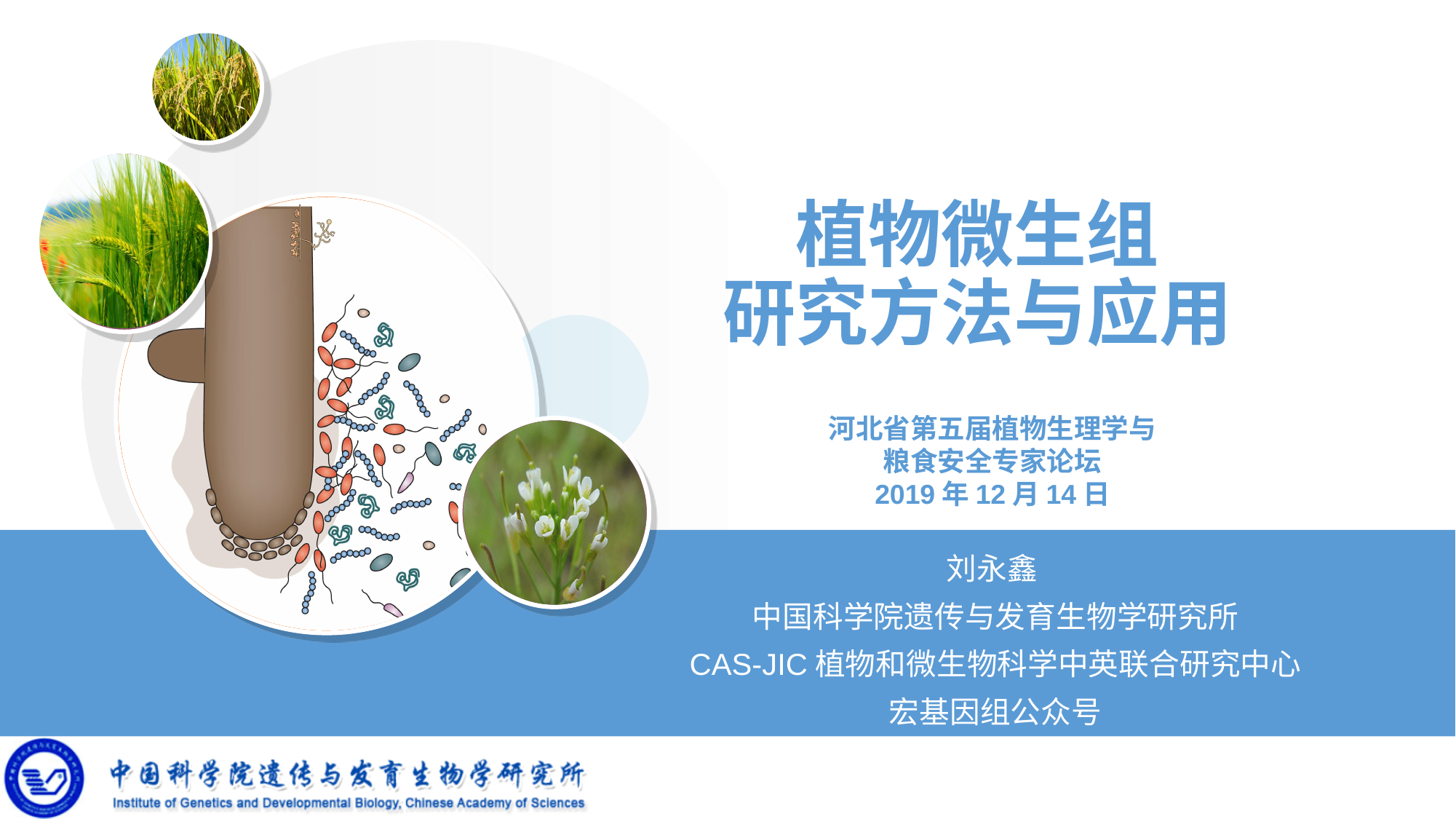

# 植物微生组 研究方法与应用
河北省第五届植物生理学与
粮食安全专家论坛
2019年12月14日

刘永鑫
中国科学院遗传与发育生物学研究所
CAS-JIC植物和微生物科学中英联合研究中心
宏基因组公众号